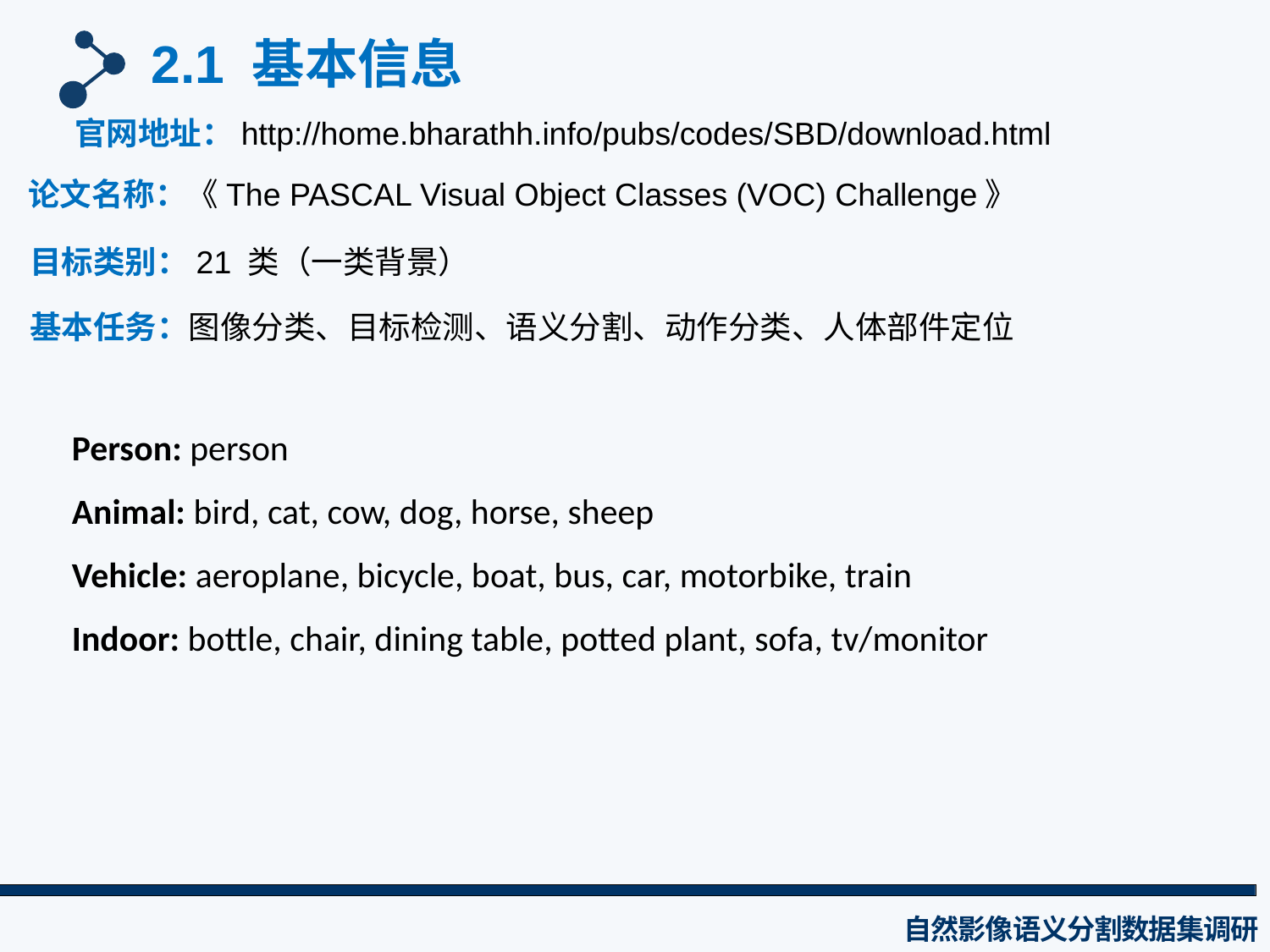

2.1 基本信息

官网地址：http://home.bharathh.info/pubs/codes/SBD/download.html
论文名称：《The PASCAL Visual Object Classes (VOC) Challenge》
目标类别：21 类（一类背景）
基本任务：图像分类、目标检测、语义分割、动作分类、人体部件定位
Person: person
Animal: bird, cat, cow, dog, horse, sheep
Vehicle: aeroplane, bicycle, boat, bus, car, motorbike, train
Indoor: bottle, chair, dining table, potted plant, sofa, tv/monitor

自然影像语义分割数据集调研